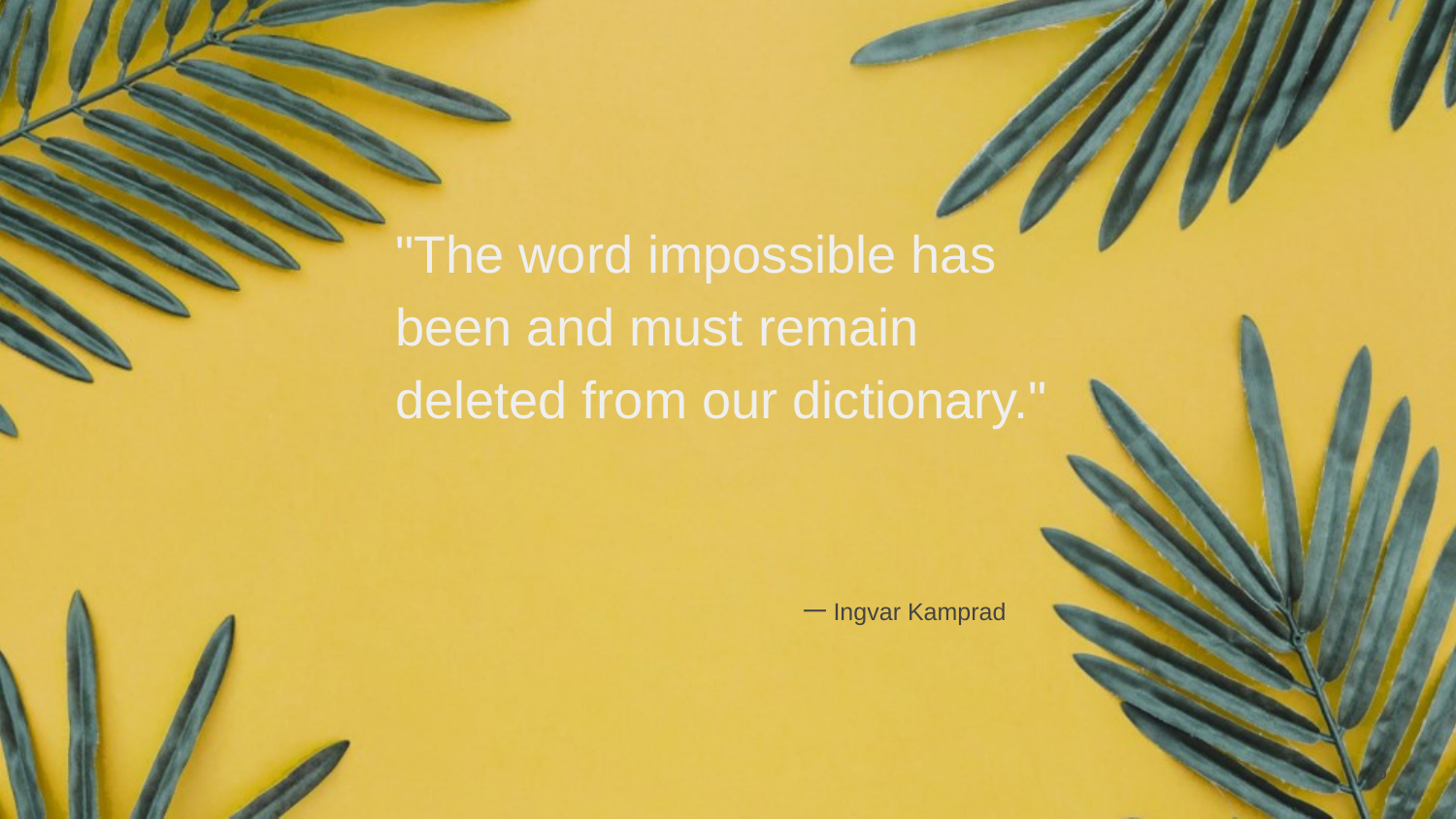

"The word impossible has been and must remain deleted from our dictionary."
一Ingvar Kamprad
5